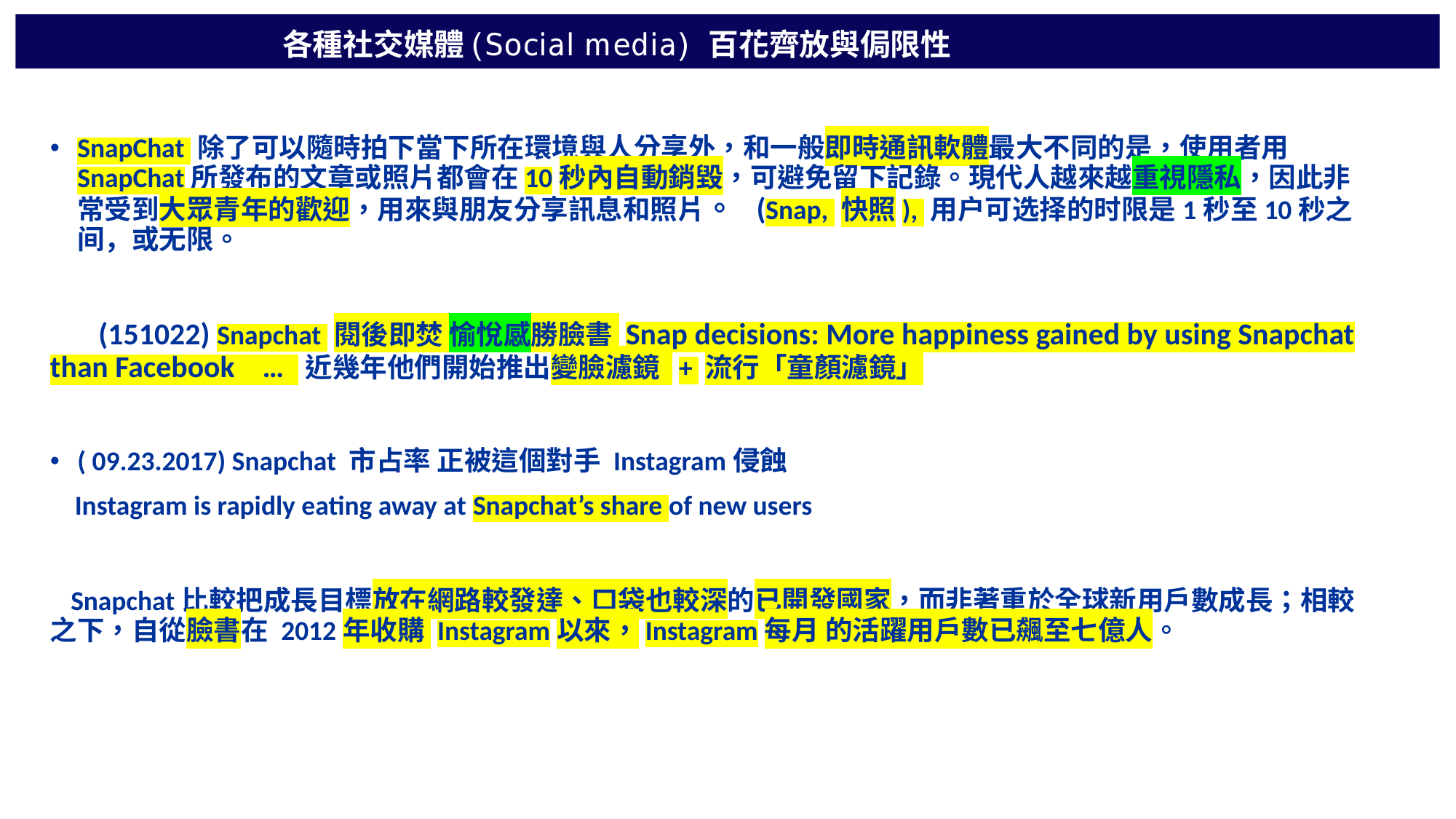

各種社交媒體(Social media) 百花齊放與侷限性
SnapChat 除了可以隨時拍下當下所在環境與人分享外，和一般即時通訊軟體最大不同的是，使用者用SnapChat所發布的文章或照片都會在10秒內自動銷毀，可避免留下記錄。現代人越來越重視隱私，因此非常受到大眾青年的歡迎，用來與朋友分享訊息和照片。  (Snap, 快照), 用户可选择的时限是1秒至10秒之间，或无限。

       (151022) Snapchat 閱後即焚 愉悅感勝臉書 Snap decisions: More happiness gained by using Snapchat than Facebook    …  近幾年他們開始推出變臉濾鏡  + 流行「童顏濾鏡」

( 09.23.2017) Snapchat 市占率 正被這個對手 Instagram侵蝕
    Instagram is rapidly eating away at Snapchat’s share of new users

   Snapchat比較把成長目標放在網路較發達、口袋也較深的已開發國家，而非著重於全球新用戶數成長；相較之下，自從臉書在 2012年收購 Instagram以來，Instagram每月 的活躍用戶數已飆至七億人。